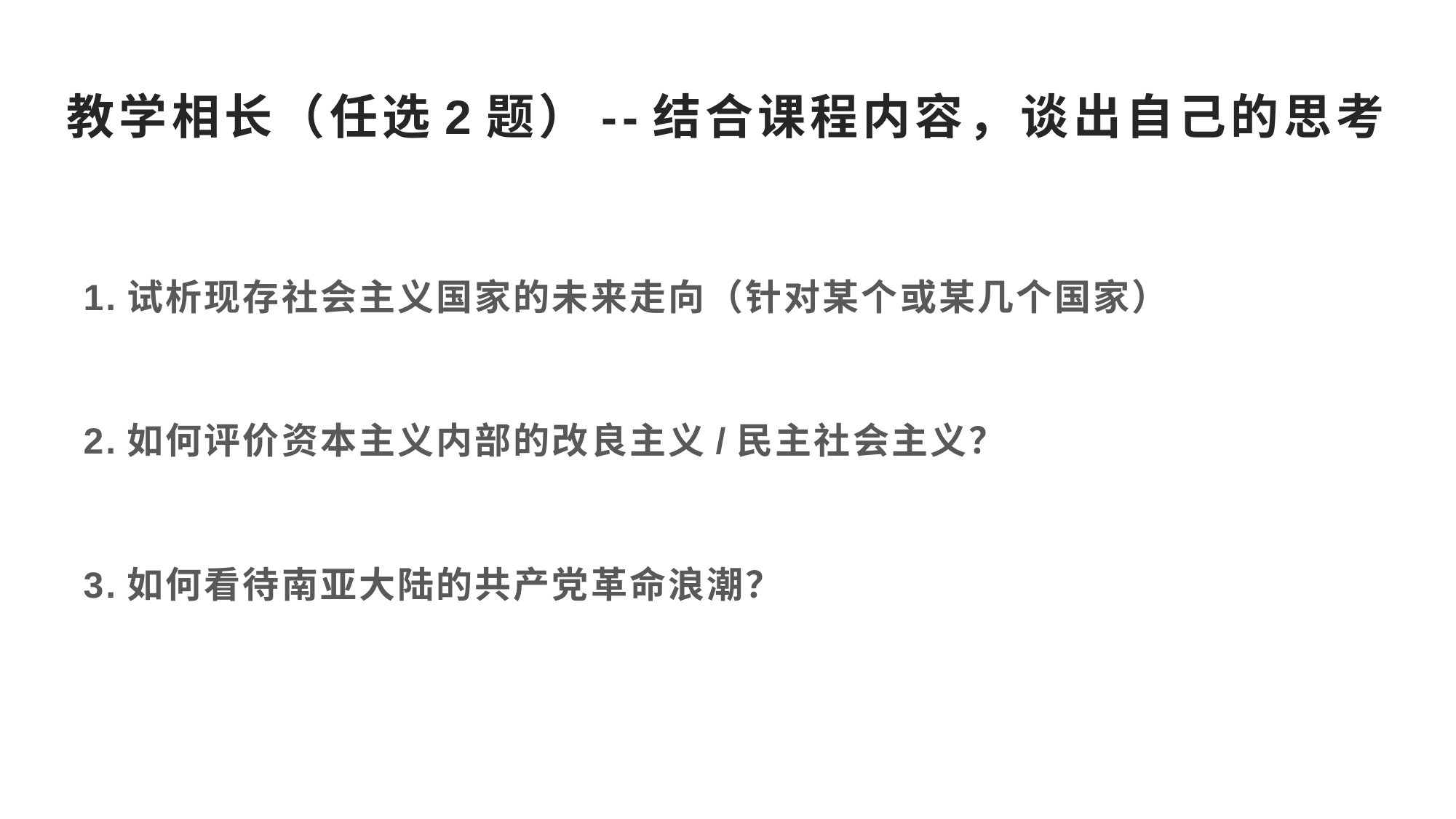

# 教学相长（任选2题）--结合课程内容，谈出自己的思考
1.试析现存社会主义国家的未来走向（针对某个或某几个国家）

2.如何评价资本主义内部的改良主义/民主社会主义？

3.如何看待南亚大陆的共产党革命浪潮？